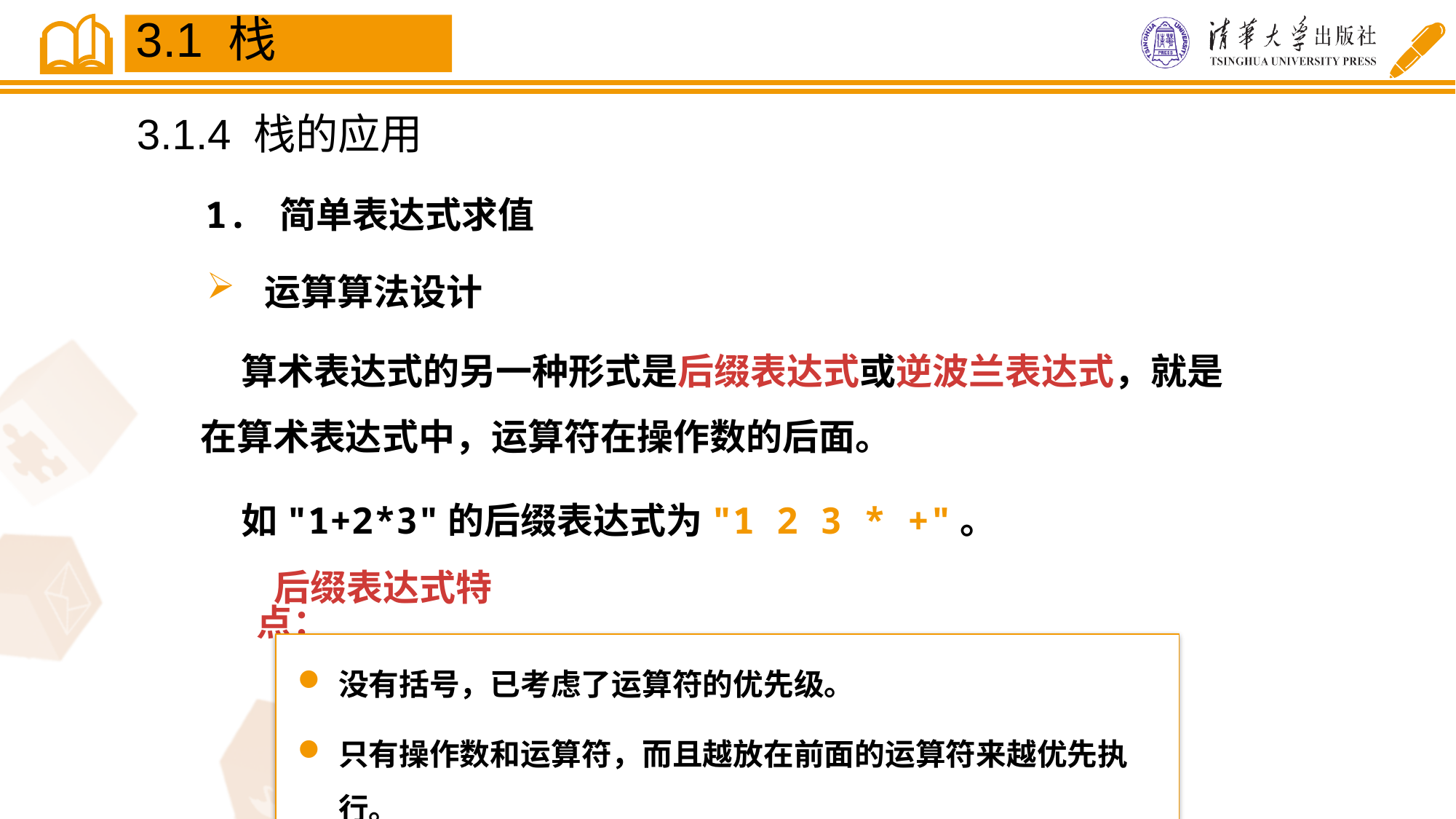

3.1 栈
3.1.4 栈的应用
1. 简单表达式求值
 运算算法设计
    算术表达式的另一种形式是后缀表达式或逆波兰表达式，就是在算术表达式中，运算符在操作数的后面。
    如"1+2*3"的后缀表达式为"1 2 3 * +"。
 后缀表达式特点：
没有括号，已考虑了运算符的优先级。
只有操作数和运算符，而且越放在前面的运算符来越优先执行。